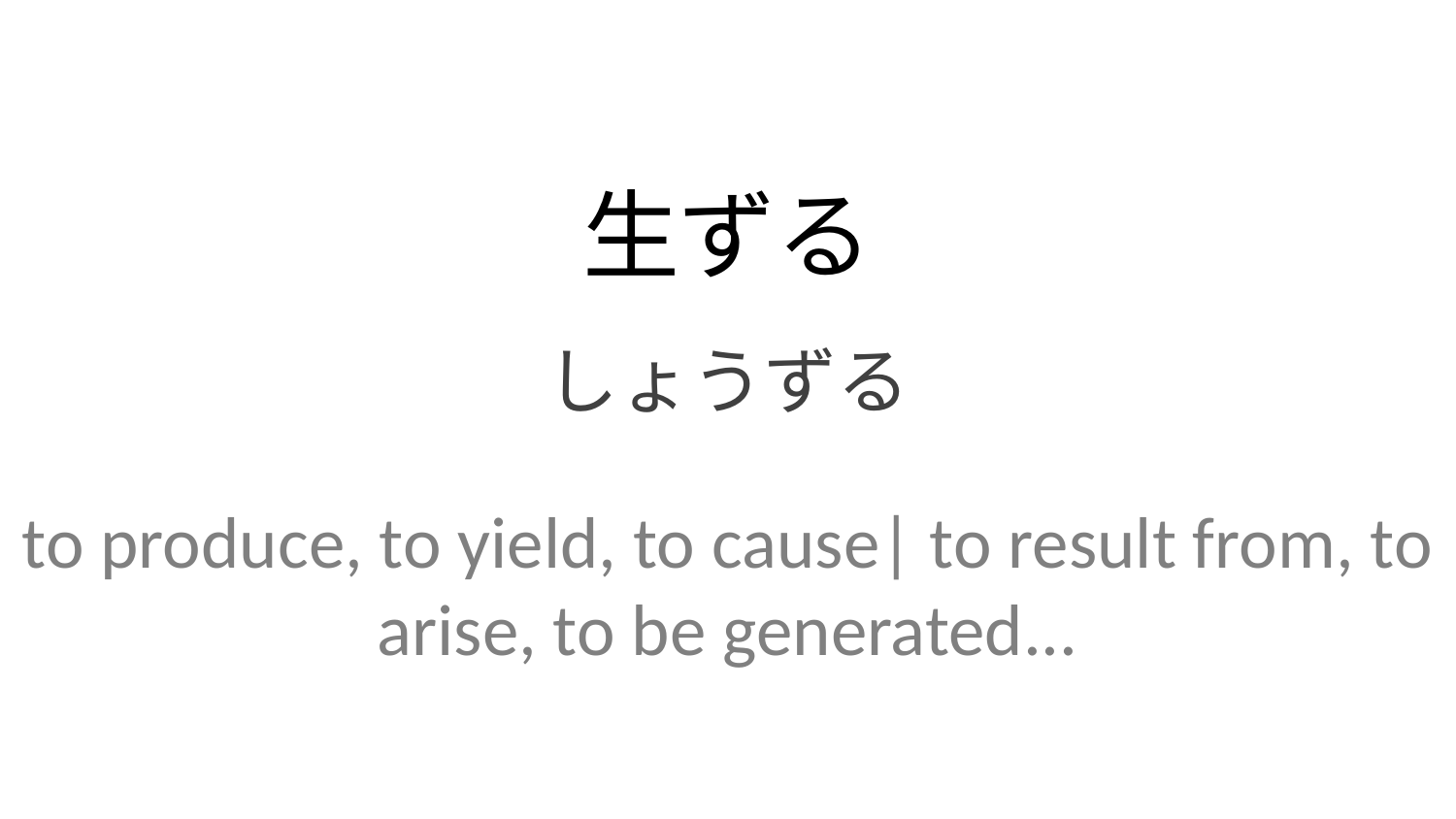

生ずる

しょうずる
to produce, to yield, to cause| to result from, to arise, to be generated...